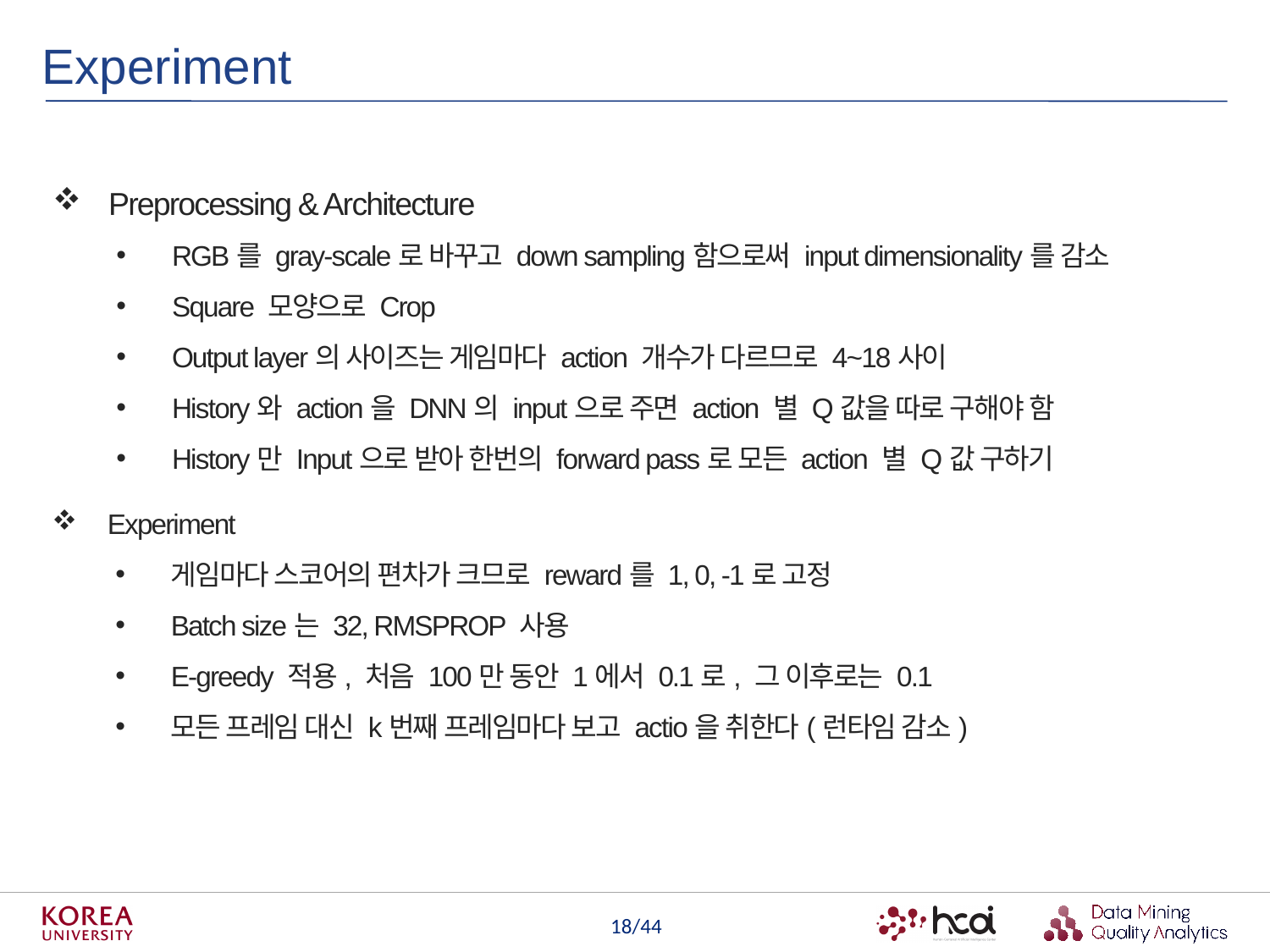

Experiment
Preprocessing & Architecture
RGB를 gray-scale로 바꾸고 down sampling함으로써 input dimensionality를 감소
Square 모양으로 Crop
Output layer의 사이즈는 게임마다 action 개수가 다르므로 4~18사이
History와 action을 DNN의 input으로 주면 action 별 Q값을 따로 구해야 함
History만 Input으로 받아 한번의 forward pass로 모든 action 별 Q값 구하기
Experiment
게임마다 스코어의 편차가 크므로 reward를 1, 0, -1로 고정
Batch size는 32, RMSPROP 사용
E-greedy 적용, 처음 100만 동안 1에서 0.1로, 그 이후로는 0.1
모든 프레임 대신 k번째 프레임마다 보고 actio을 취한다(런타임 감소)